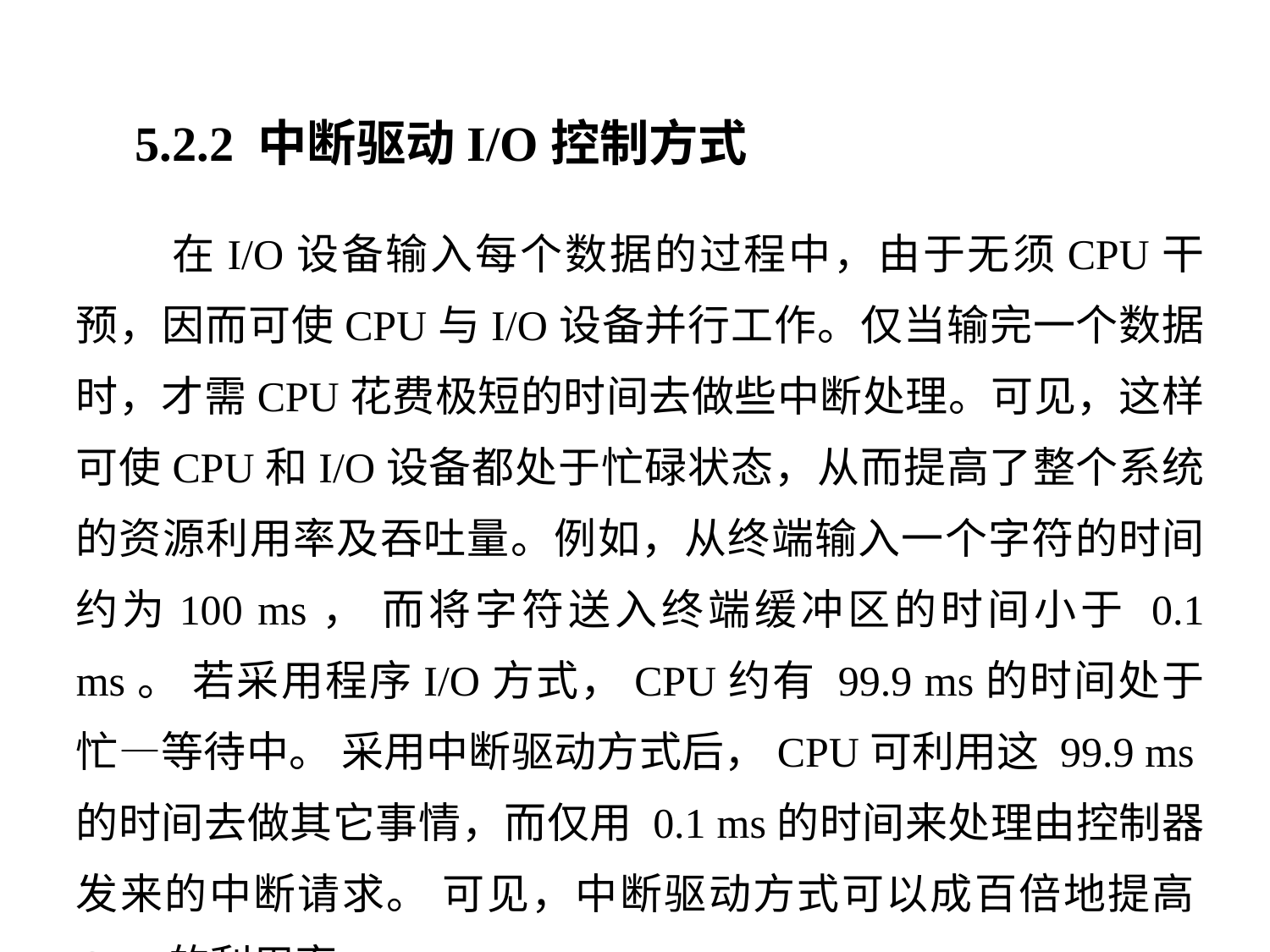

5.2.2 中断驱动I/O控制方式
       在I/O设备输入每个数据的过程中，由于无须CPU干预，因而可使CPU与I/O设备并行工作。仅当输完一个数据时，才需CPU花费极短的时间去做些中断处理。可见，这样可使CPU和I/O设备都处于忙碌状态，从而提高了整个系统的资源利用率及吞吐量。例如，从终端输入一个字符的时间约为100 ms， 而将字符送入终端缓冲区的时间小于 0.1 ms。 若采用程序I/O方式，CPU约有 99.9 ms的时间处于忙—等待中。 采用中断驱动方式后，CPU可利用这 99.9 ms的时间去做其它事情，而仅用 0.1 ms的时间来处理由控制器发来的中断请求。 可见，中断驱动方式可以成百倍地提高CPU的利用率。